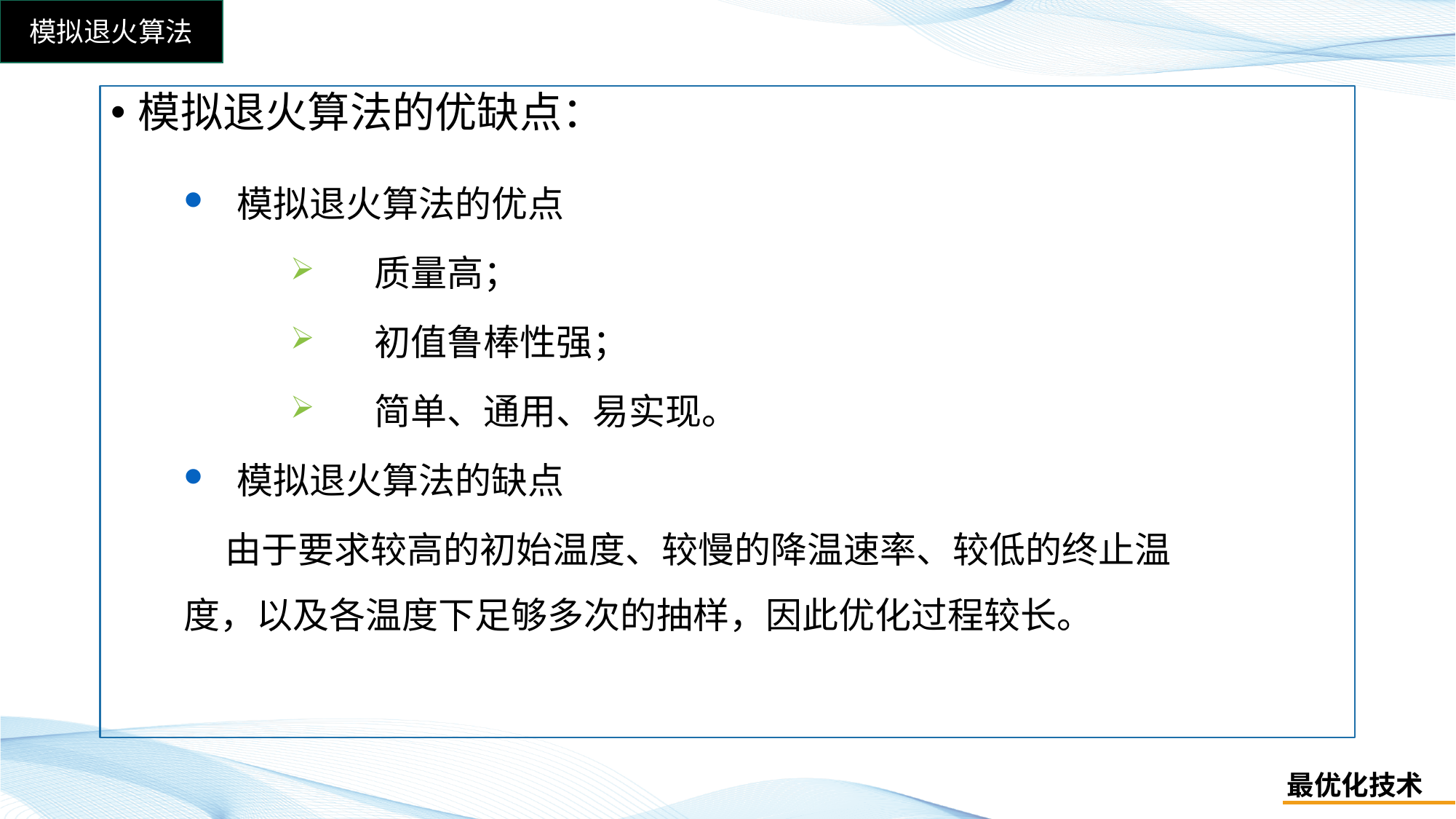

模拟退火算法的优缺点：

模拟退火算法的优点
     质量高；
     初值鲁棒性强；
     简单、通用、易实现。
模拟退火算法的缺点
    由于要求较高的初始温度、较慢的降温速率、较低的终止温度，以及各温度下足够多次的抽样，因此优化过程较长。